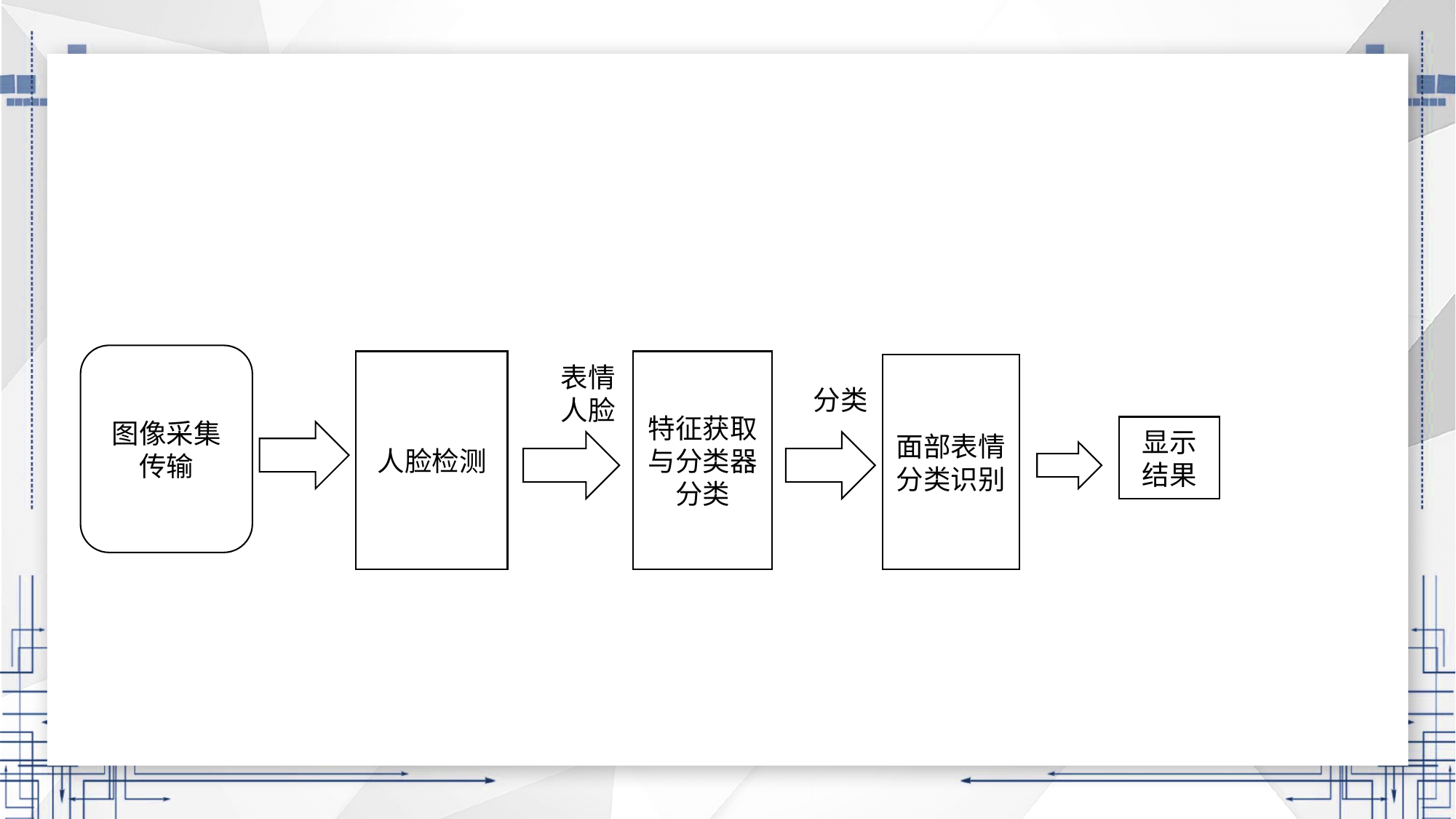

图像采集传输
人脸检测
特征获取与分类器分类
面部表情分类识别
表情人脸
分类
显示结果